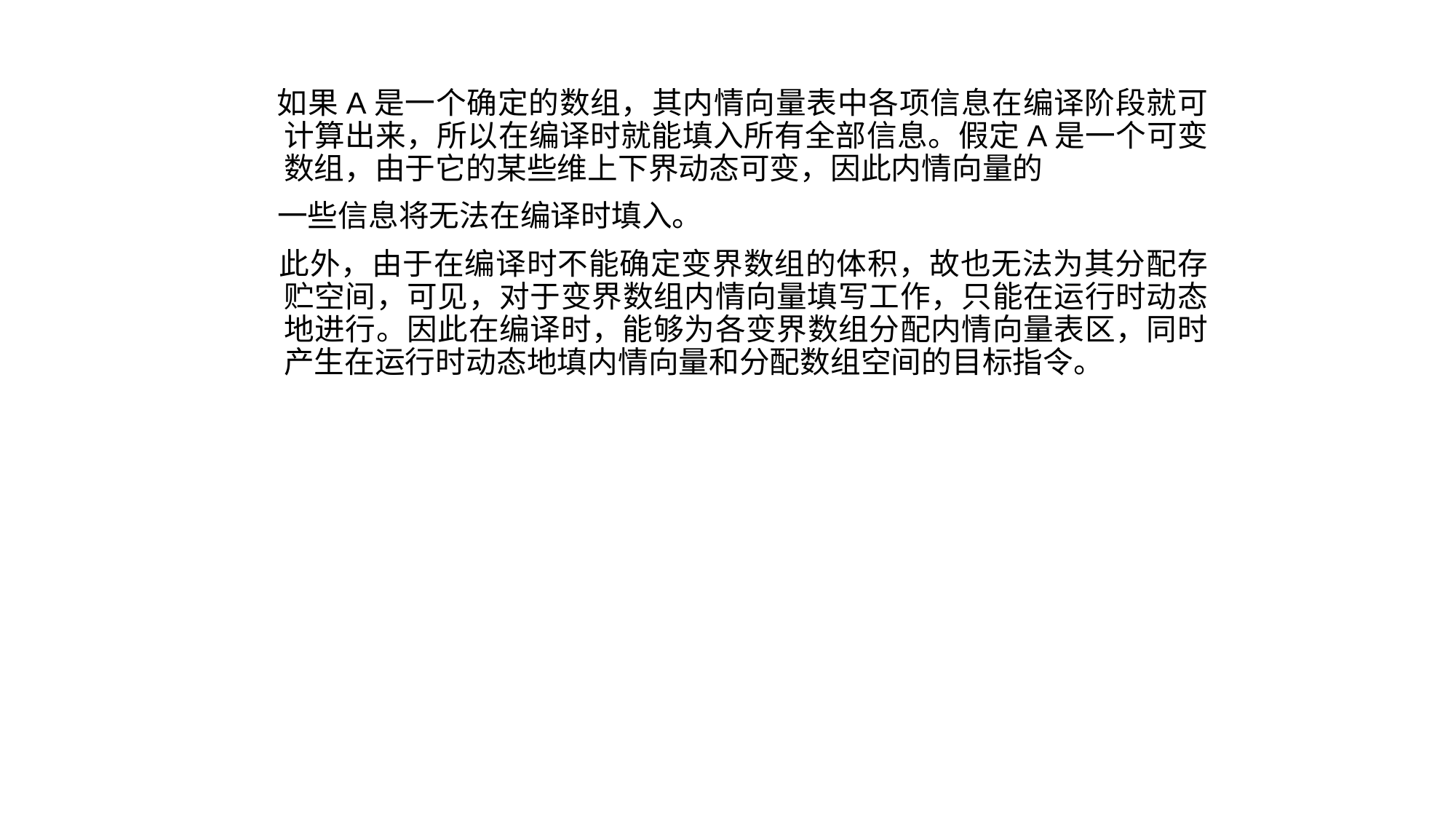

如果A是一个确定的数组，其内情向量表中各项信息在编译阶段就可计算出来，所以在编译时就能填入所有全部信息。假定A是一个可变数组，由于它的某些维上下界动态可变，因此内情向量的
  一些信息将无法在编译时填入。
  此外，由于在编译时不能确定变界数组的体积，故也无法为其分配存贮空间，可见，对于变界数组内情向量填写工作，只能在运行时动态地进行。因此在编译时，能够为各变界数组分配内情向量表区，同时产生在运行时动态地填内情向量和分配数组空间的目标指令。